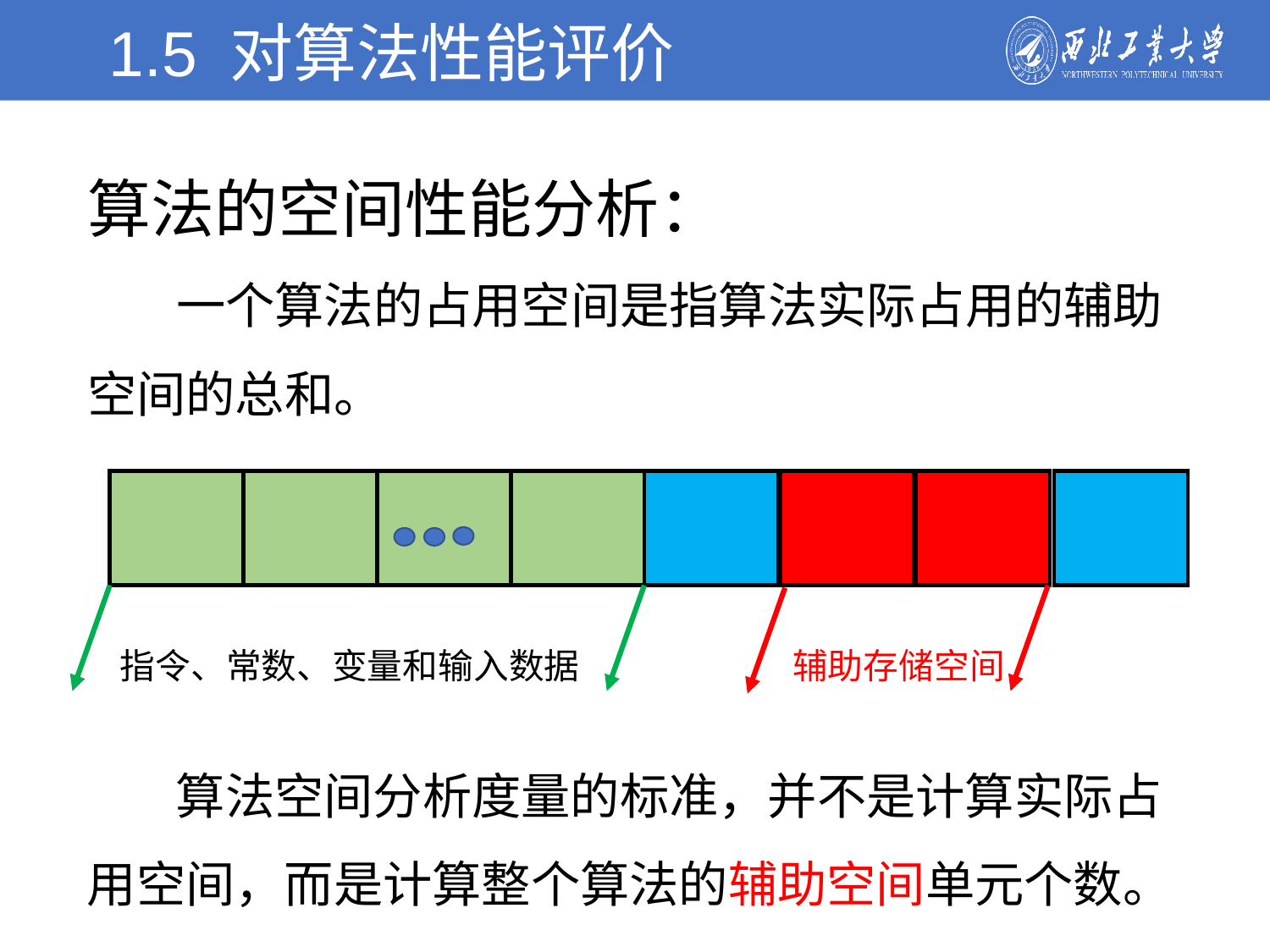

1.5 对算法性能评价
学校简介
算法的空间性能分析：
       一个算法的占用空间是指算法实际占用的辅助空间的总和。

指令、常数、变量和输入数据
辅助存储空间
       算法空间分析度量的标准，并不是计算实际占用空间，而是计算整个算法的辅助空间单元个数。
23